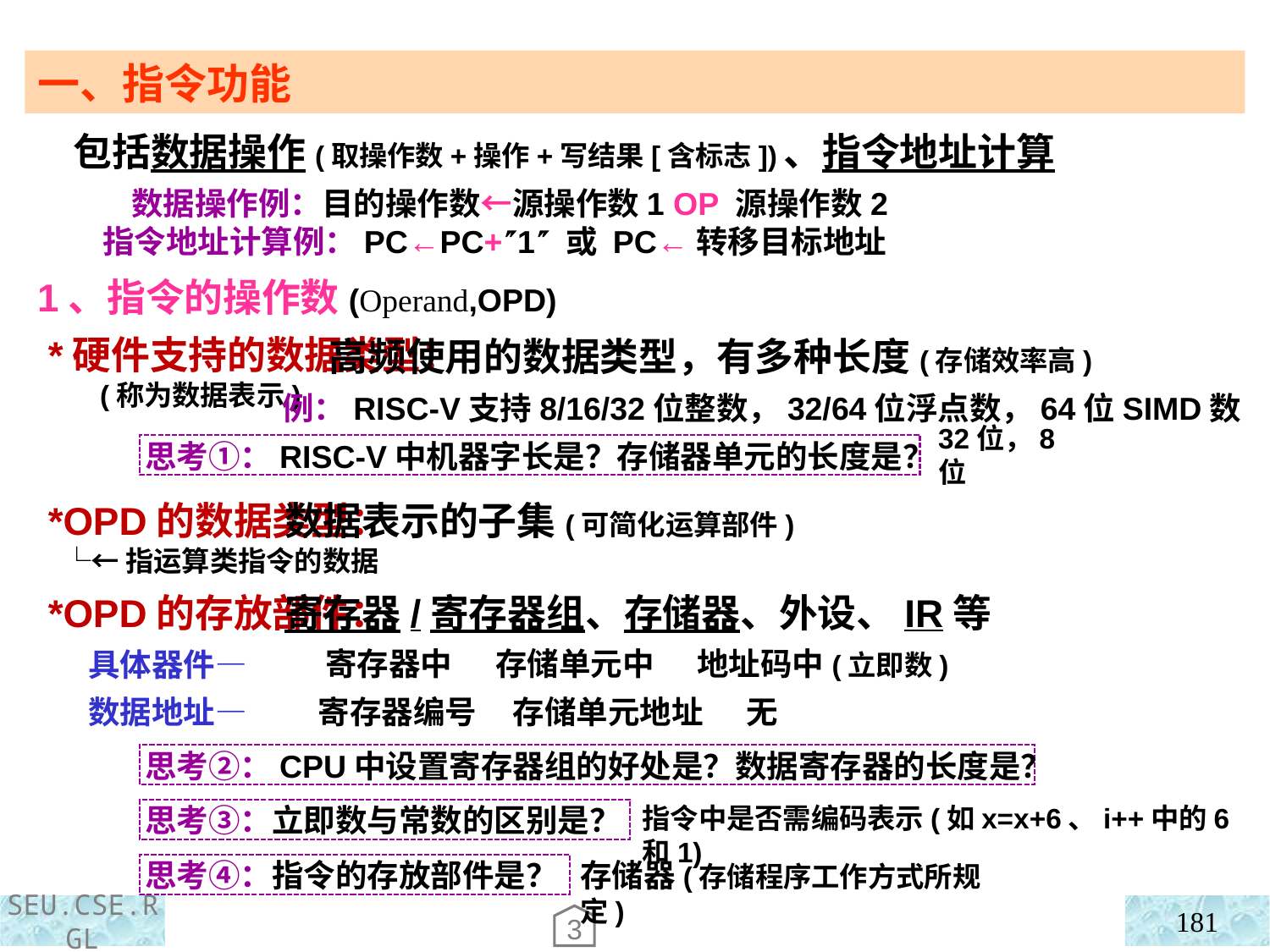

一、指令功能
   包括数据操作(取操作数+操作+写结果[含标志])、指令地址计算
            数据操作例：目的操作数←源操作数1 OP 源操作数2
        指令地址计算例：PC←PC+″1″ 或 PC←转移目标地址
1、指令的操作数(Operand,OPD)
 *硬件支持的数据类型：
        (称为数据表示)

 *OPD的数据类型：
    └←指运算类指令的数据
 *OPD的存放部件：
      具体器件—
      数据地址—
              高频使用的数据类型，有多种长度(存储效率高)
           例：RISC-V支持8/16/32位整数，32/64位浮点数，64位SIMD数

         数据表示的子集(可简化运算部件)

         寄存器/寄存器组、存储器、外设、IR等
                 寄存器中      存储单元中      地址码中(立即数)
                寄存器编号     存储单元地址      无
思考①：RISC-V中机器字长是？存储器单元的长度是？
32位，8位
思考②：CPU中设置寄存器组的好处是？数据寄存器的长度是？
思考③：立即数与常数的区别是？
指令中是否需编码表示(如x=x+6、i++中的6和1)
思考④：指令的存放部件是？
存储器(存储程序工作方式所规定)
181
3